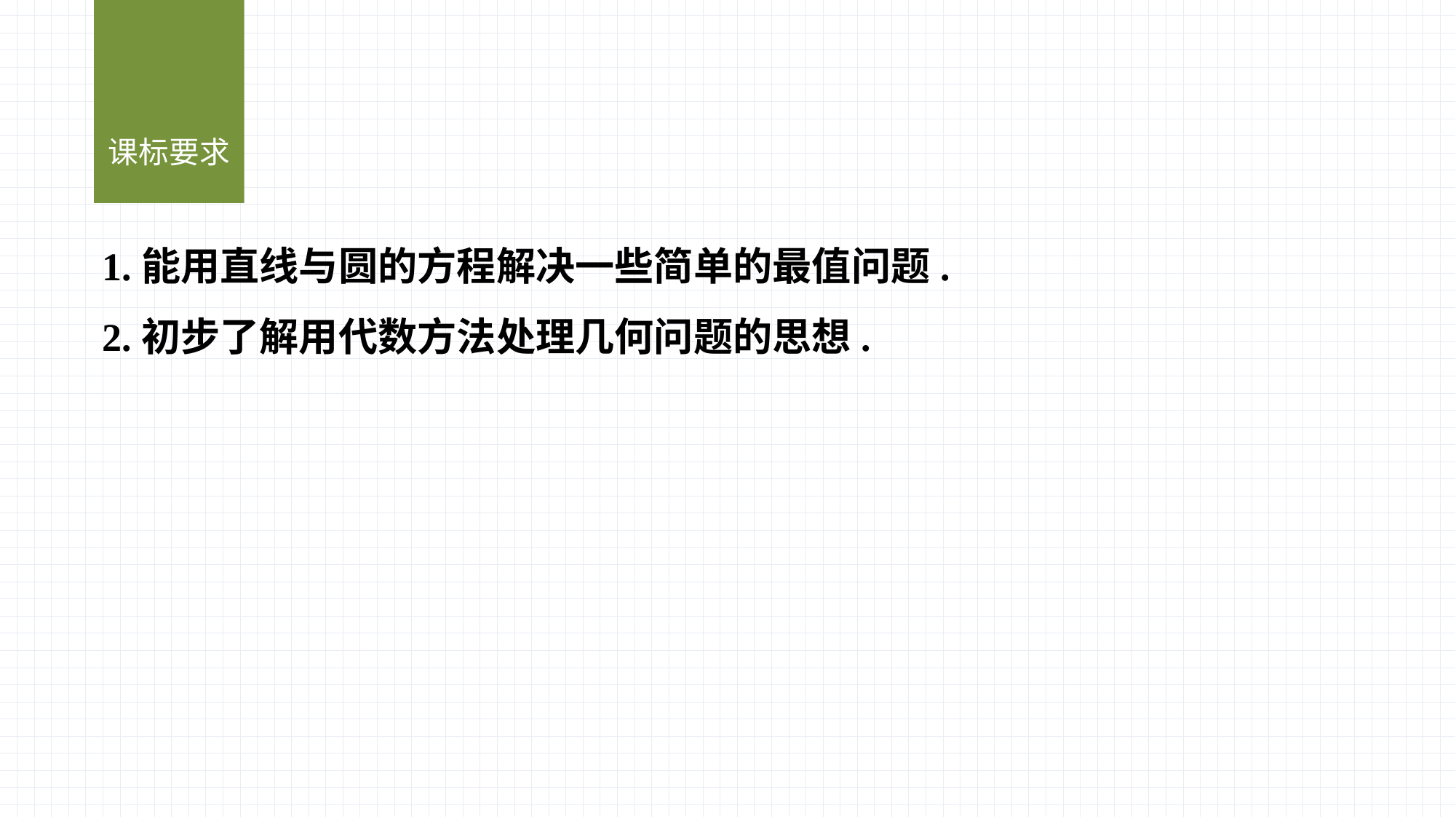

课标要求
1.能用直线与圆的方程解决一些简单的最值问题.
2.初步了解用代数方法处理几何问题的思想.